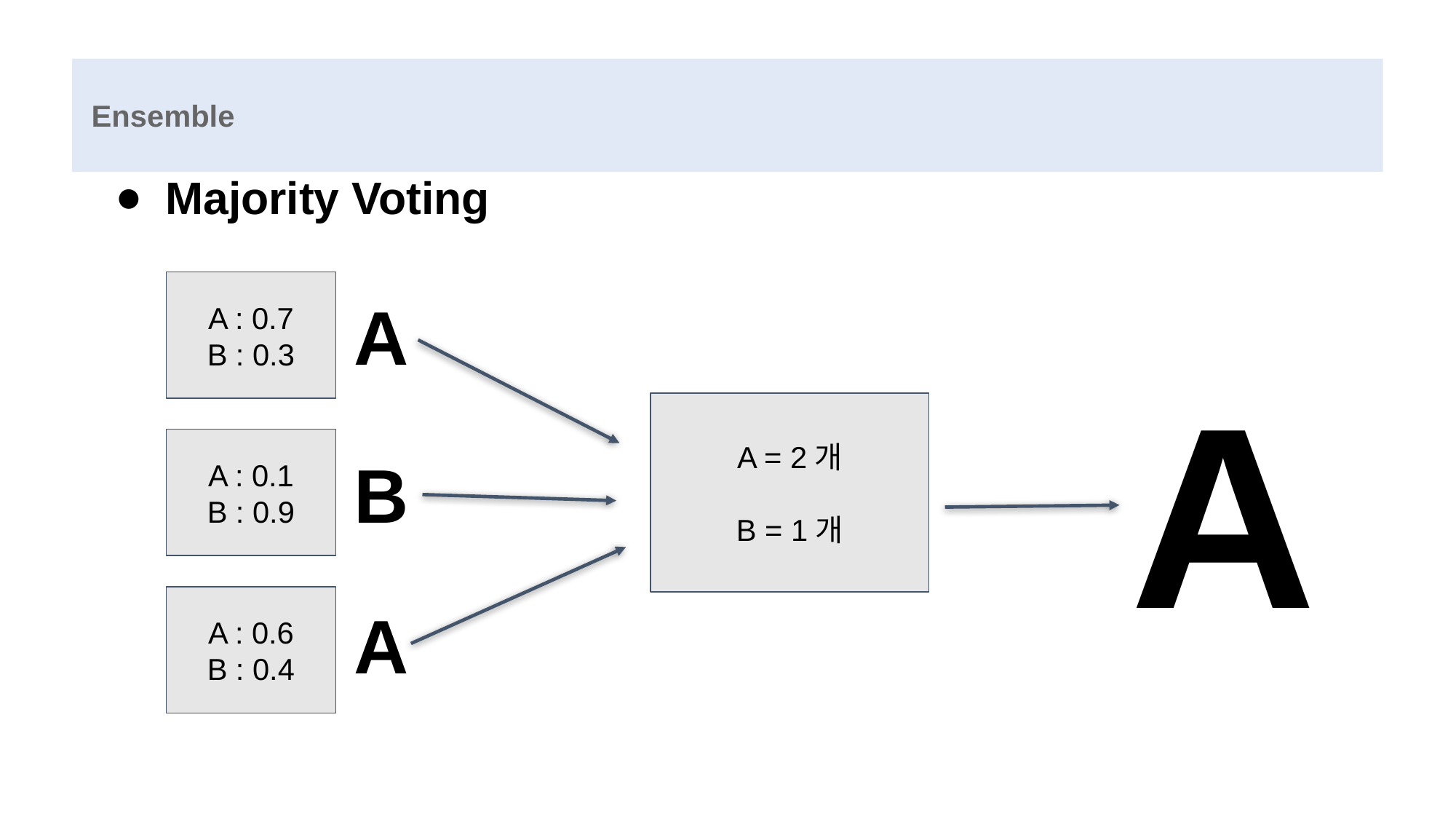

Ensemble
Majority Voting

A : 0.7
B : 0.3
A
A
A = 2개

B = 1개
A : 0.1
B : 0.9
B
A : 0.6
B : 0.4
A